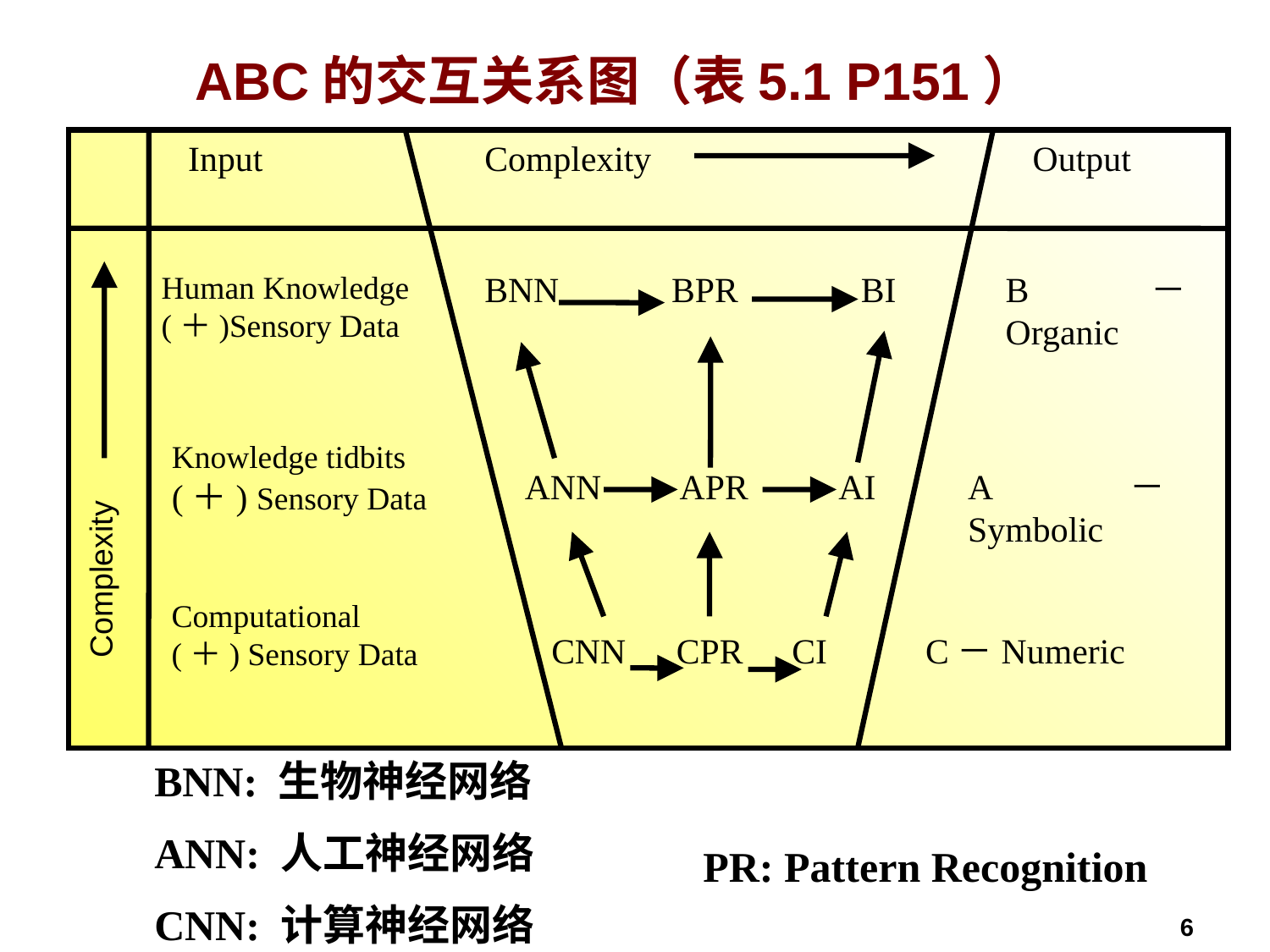

ABC的交互关系图（表5.1 P151）

Input

Complexity

Output

Human Knowledge
(＋)Sensory Data
BNN
BPR
BI
B－Organic

Knowledge tidbits
(＋) Sensory Data
APR
AI
ANN
A－Symbolic
Complexity

Computational
(＋) Sensory Data
CNN
CPR
CI
C－Numeric

BNN: 生物神经网络
ANN: 人工神经网络
CNN: 计算神经网络
PR: Pattern Recognition
6